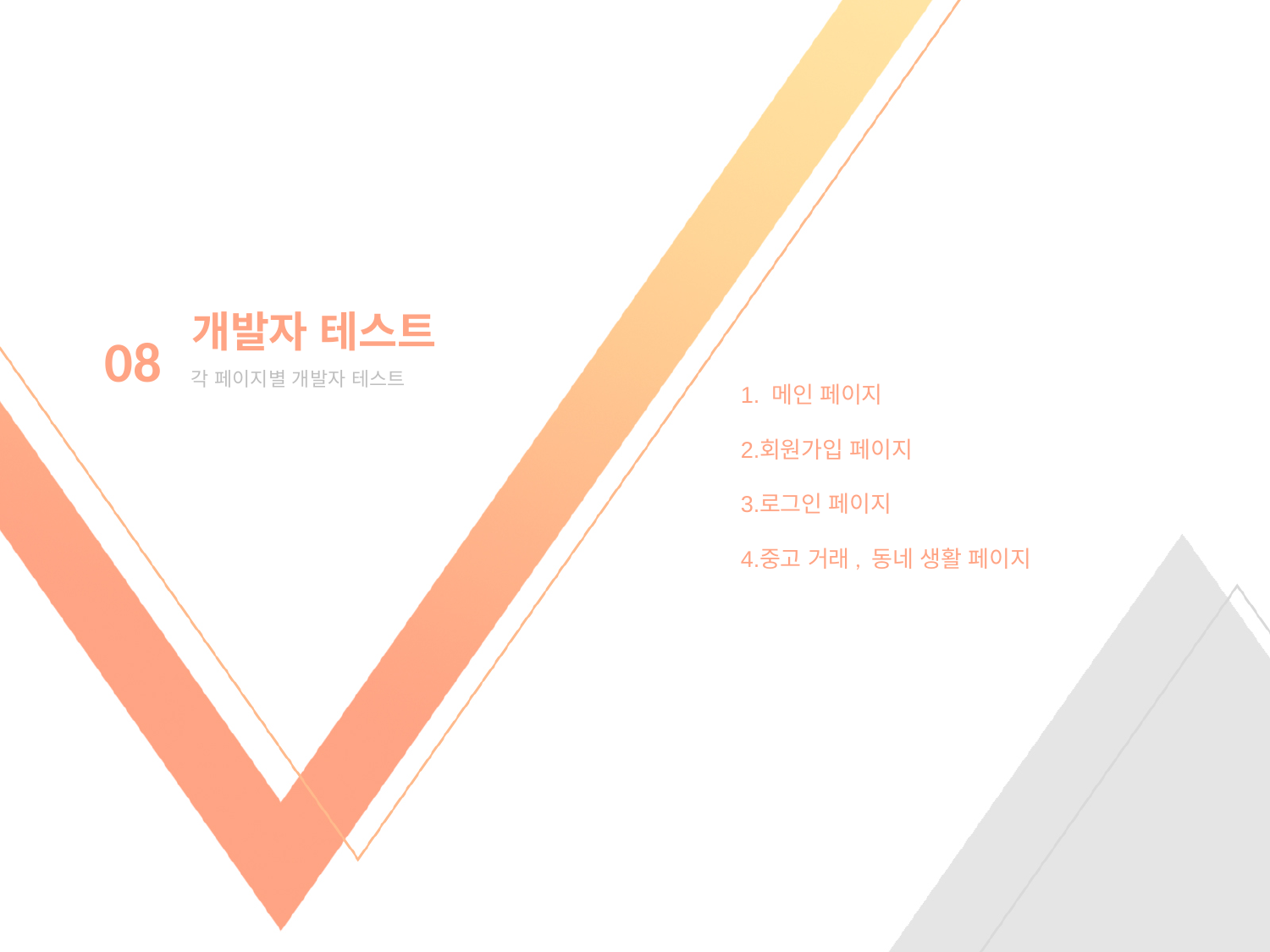

개발자 테스트
08
각 페이지별 개발자 테스트
 메인 페이지
회원가입 페이지
로그인 페이지
중고 거래, 동네 생활 페이지